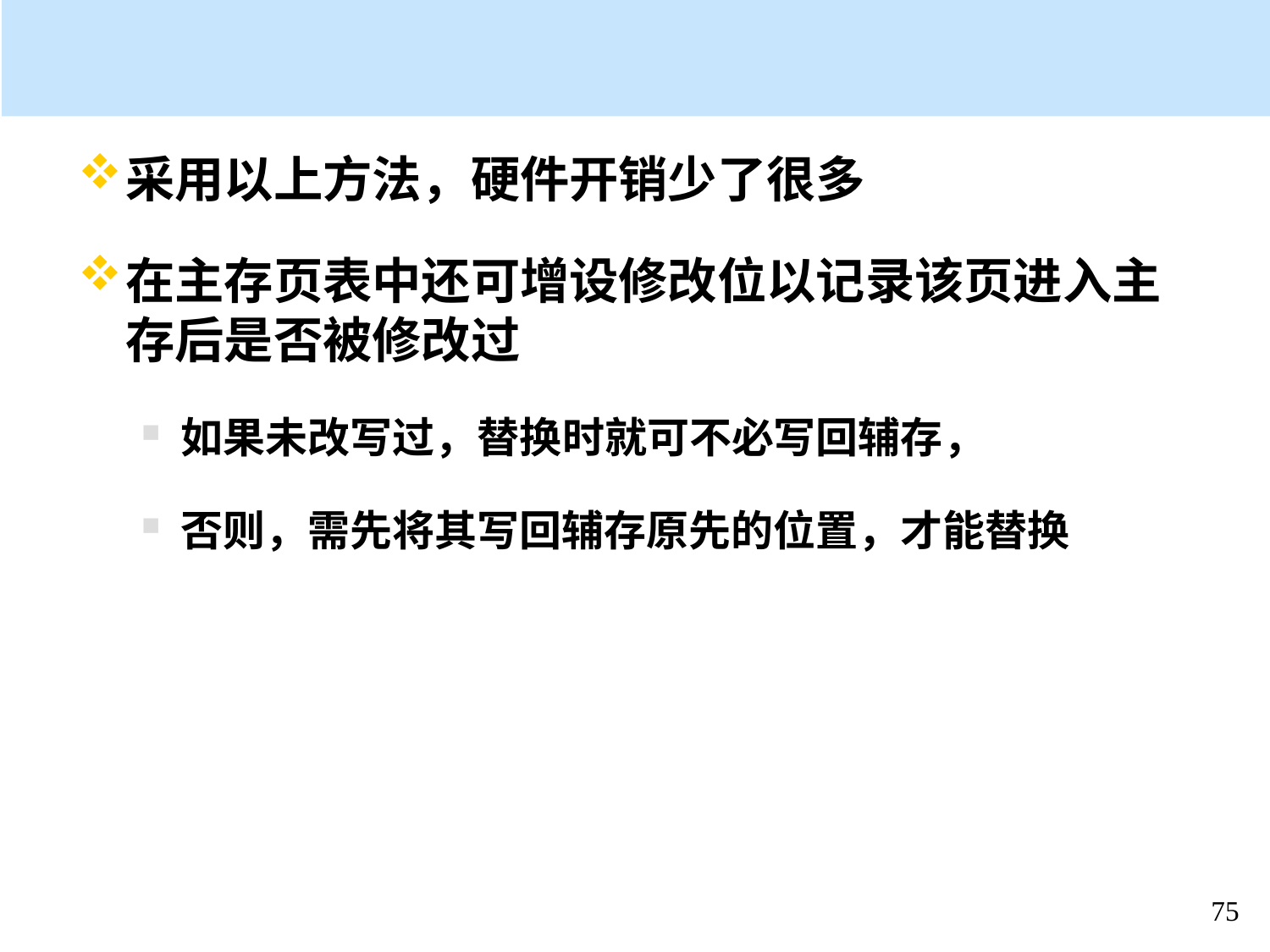

#
采用以上方法，硬件开销少了很多
在主存页表中还可增设修改位以记录该页进入主存后是否被修改过
如果未改写过，替换时就可不必写回辅存，
否则，需先将其写回辅存原先的位置，才能替换